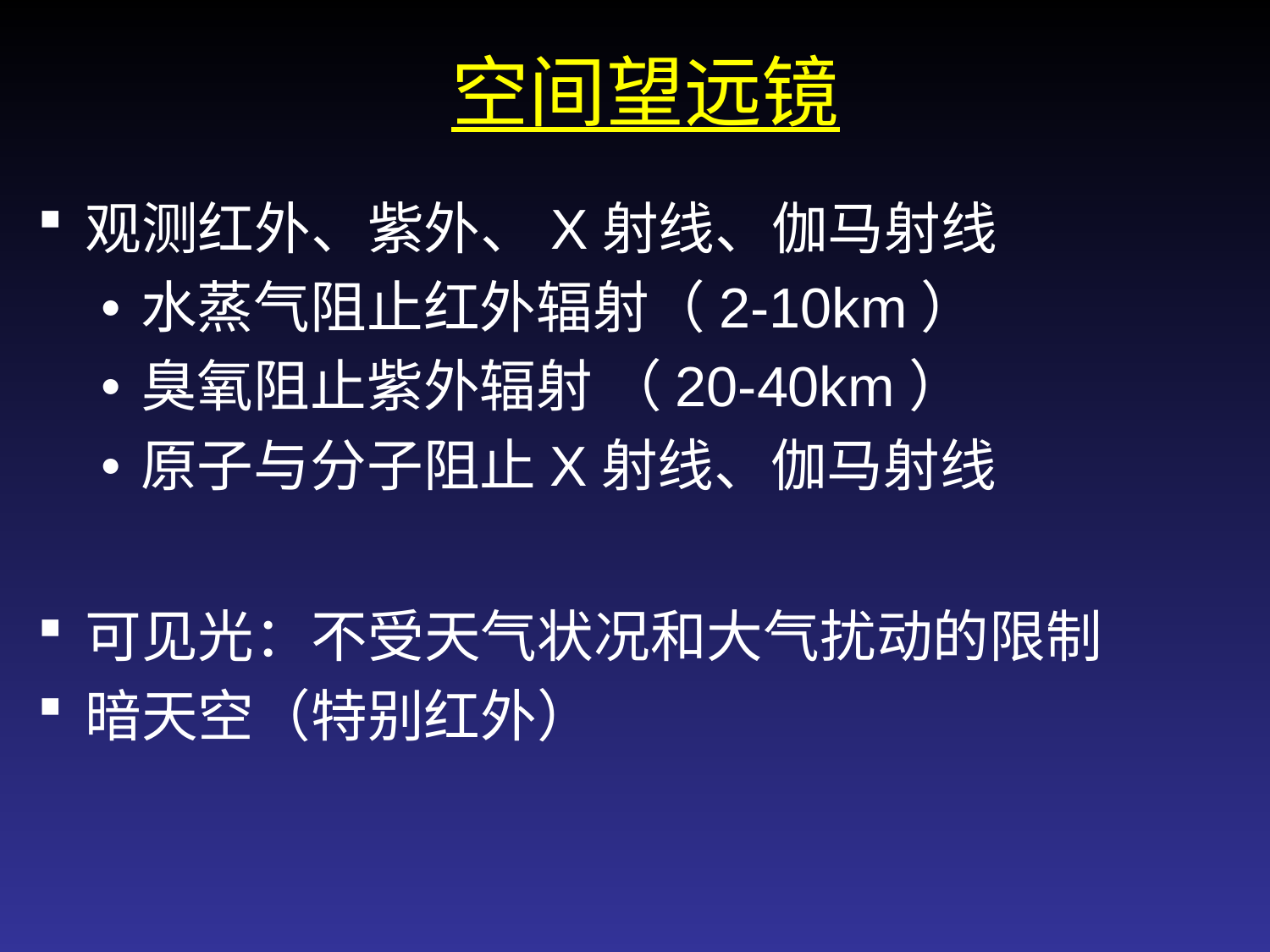

# 空间望远镜
观测红外、紫外、X射线、伽马射线
水蒸气阻止红外辐射（2-10km）
臭氧阻止紫外辐射 （20-40km）
原子与分子阻止X射线、伽马射线

可见光：不受天气状况和大气扰动的限制
暗天空（特别红外）